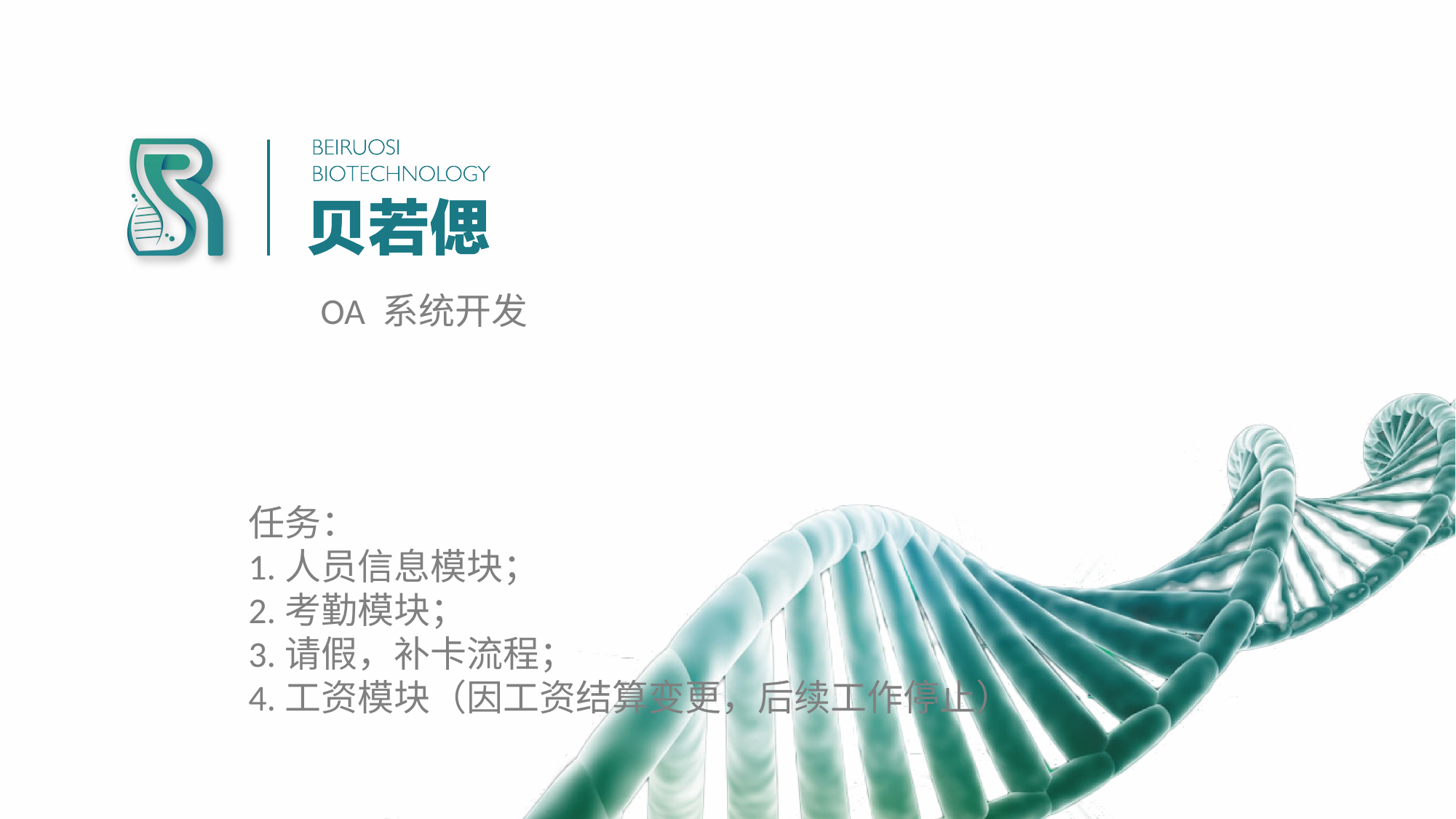

OA 系统开发
任务：
1.人员信息模块；
2.考勤模块；
3.请假，补卡流程；
4.工资模块（因工资结算变更，后续工作停止）